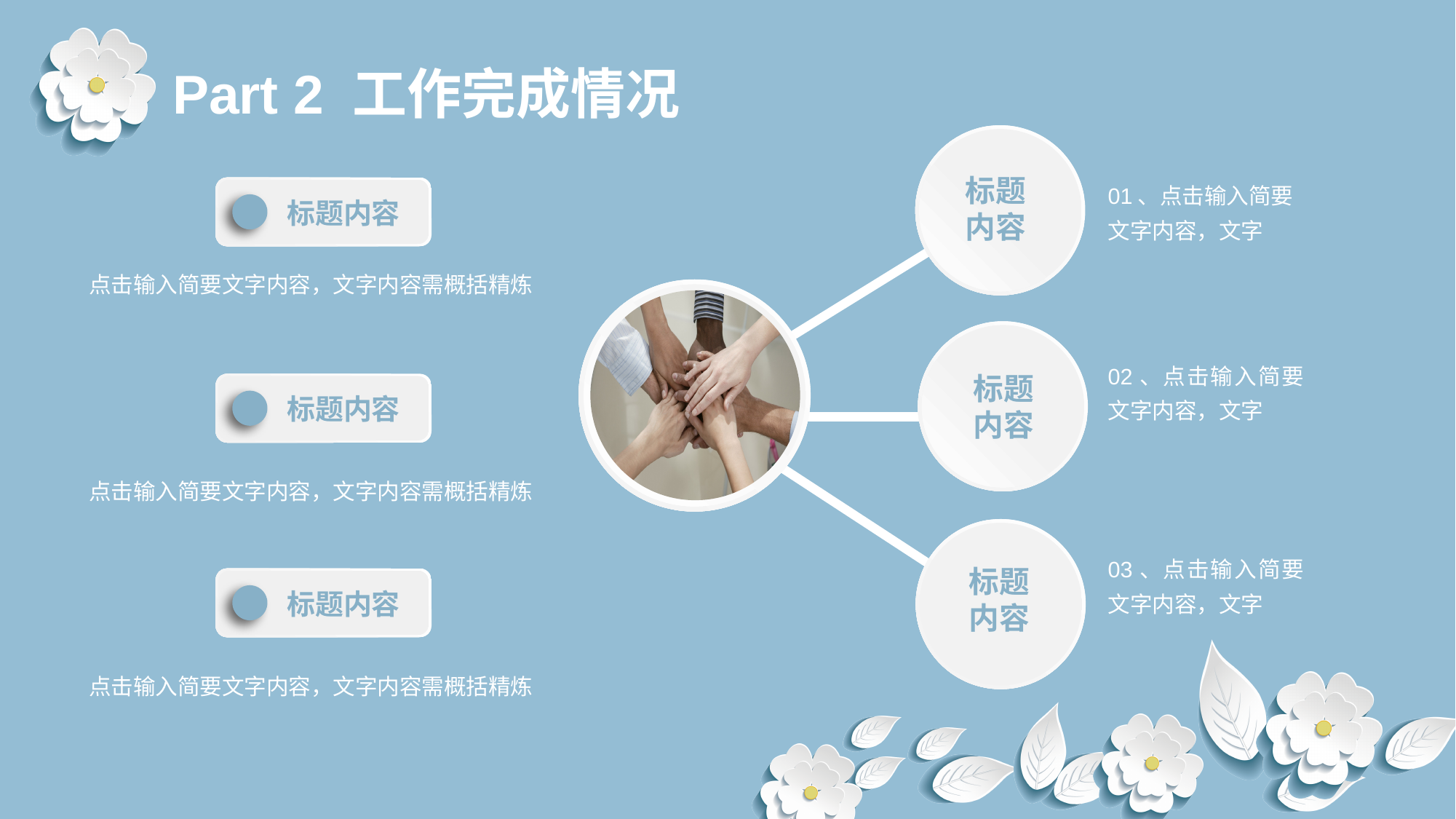

Part 2 工作完成情况

标题
内容
01、点击输入简要文字内容，文字

标题内容
点击输入简要文字内容，文字内容需概括精炼

标题
内容
02、点击输入简要文字内容，文字

标题内容
点击输入简要文字内容，文字内容需概括精炼

标题
内容
03、点击输入简要文字内容，文字

标题内容
点击输入简要文字内容，文字内容需概括精炼
延时符